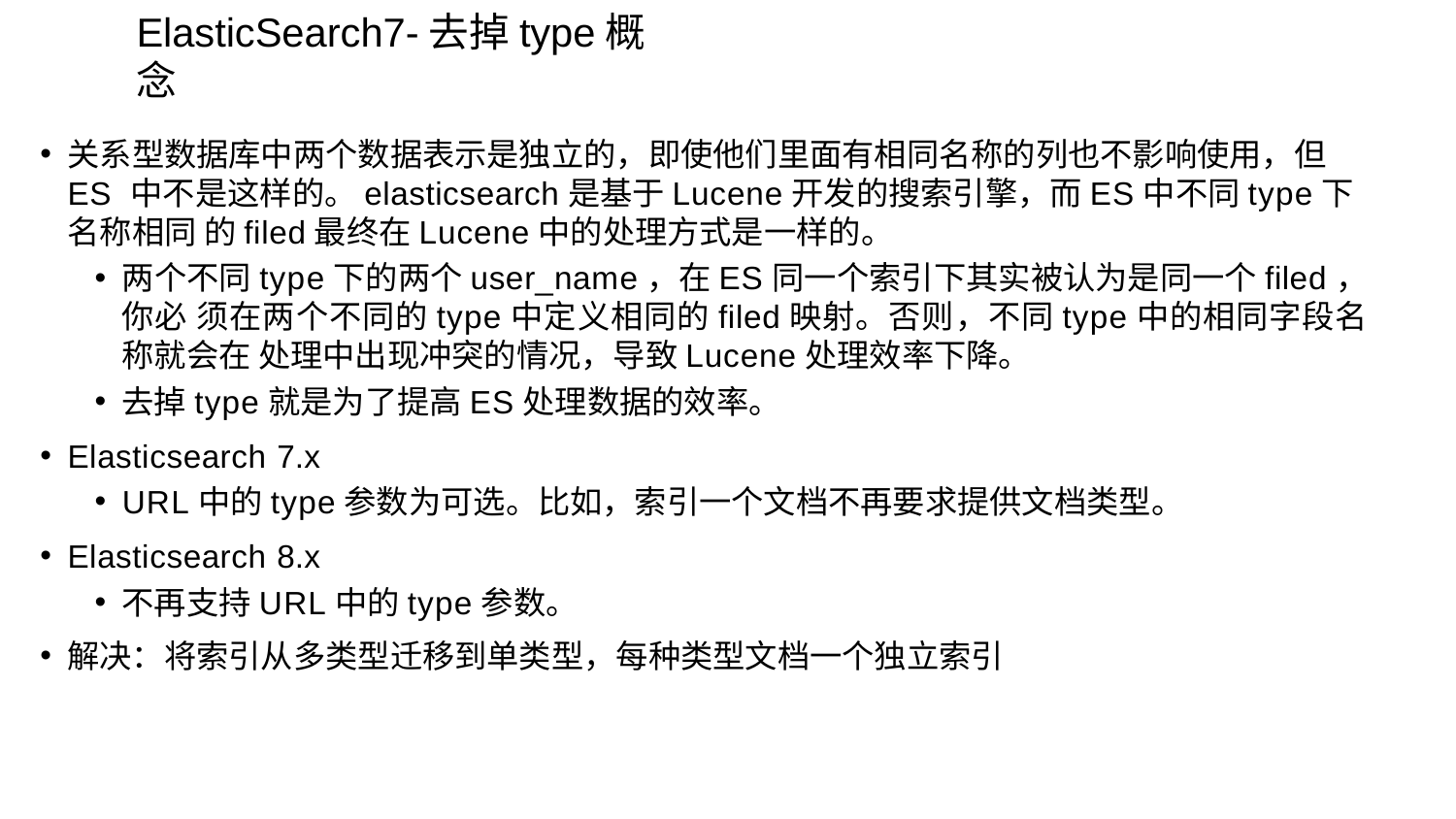

# ElasticSearch7-去掉type概念
关系型数据库中两个数据表示是独立的，即使他们里面有相同名称的列也不影响使用，但ES 中不是这样的。elasticsearch是基于Lucene开发的搜索引擎，而ES中不同type下名称相同 的filed最终在Lucene中的处理方式是一样的。
两个不同type下的两个user_name，在ES同一个索引下其实被认为是同一个filed，你必 须在两个不同的type中定义相同的filed映射。否则，不同type中的相同字段名称就会在 处理中出现冲突的情况，导致Lucene处理效率下降。
去掉type就是为了提高ES处理数据的效率。
Elasticsearch 7.x
URL中的type参数为可选。比如，索引一个文档不再要求提供文档类型。
Elasticsearch 8.x
不再支持URL中的type参数。
解决：将索引从多类型迁移到单类型，每种类型文档一个独立索引